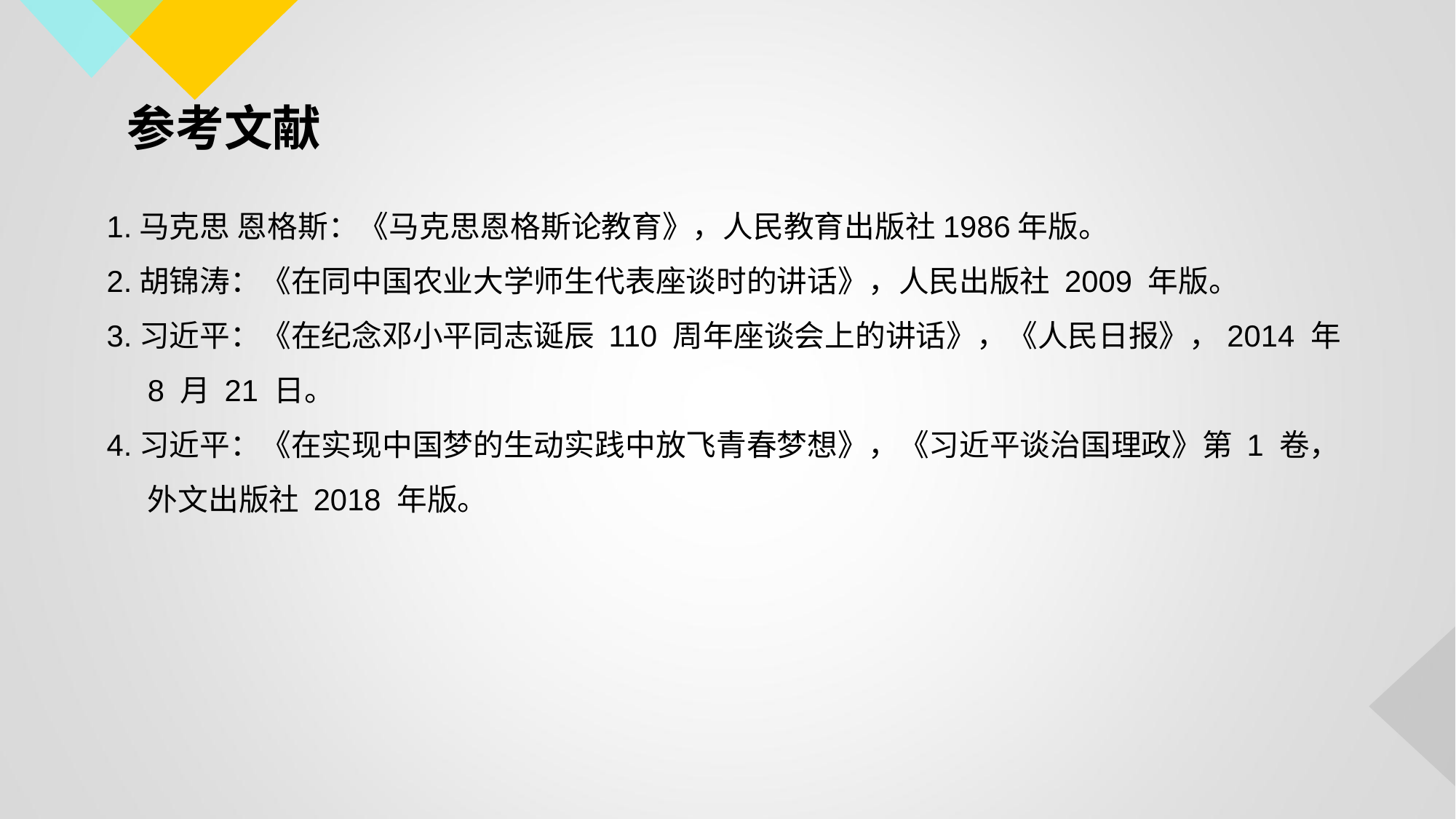

参考文献
1.马克思 恩格斯：《马克思恩格斯论教育》，人民教育出版社1986年版。
2.胡锦涛：《在同中国农业大学师生代表座谈时的讲话》，人民出版社 2009 年版。
3.习近平：《在纪念邓小平同志诞辰 110 周年座谈会上的讲话》，《人民日报》，2014 年 8 月 21 日。
4.习近平：《在实现中国梦的生动实践中放飞青春梦想》，《习近平谈治国理政》第 1 卷，外文出版社 2018 年版。
30